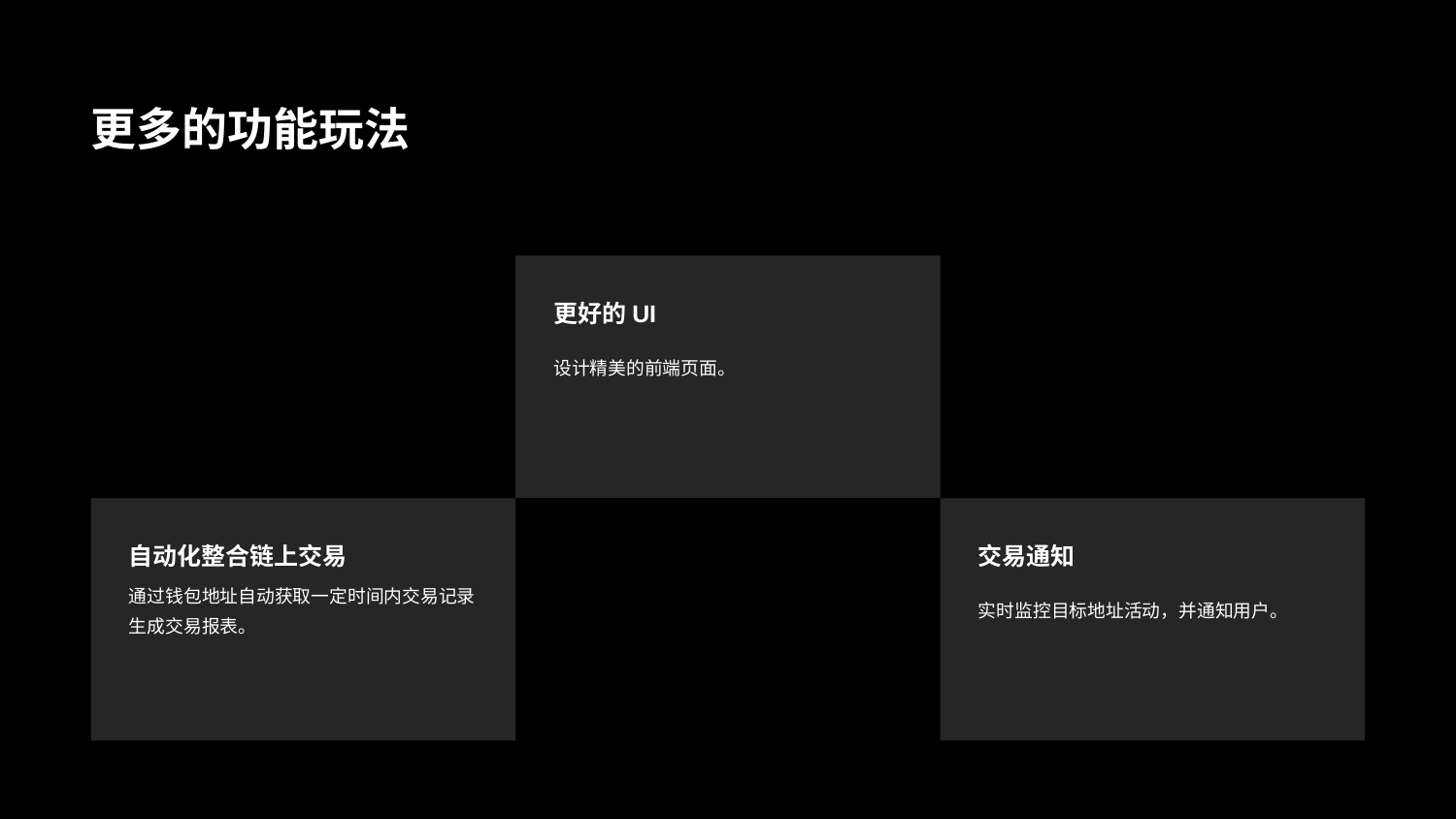

更多的功能玩法

更好的UI
设计精美的前端页面。

自动化整合链上交易
交易通知
通过钱包地址自动获取一定时间内交易记录生成交易报表。
实时监控目标地址活动，并通知用户。